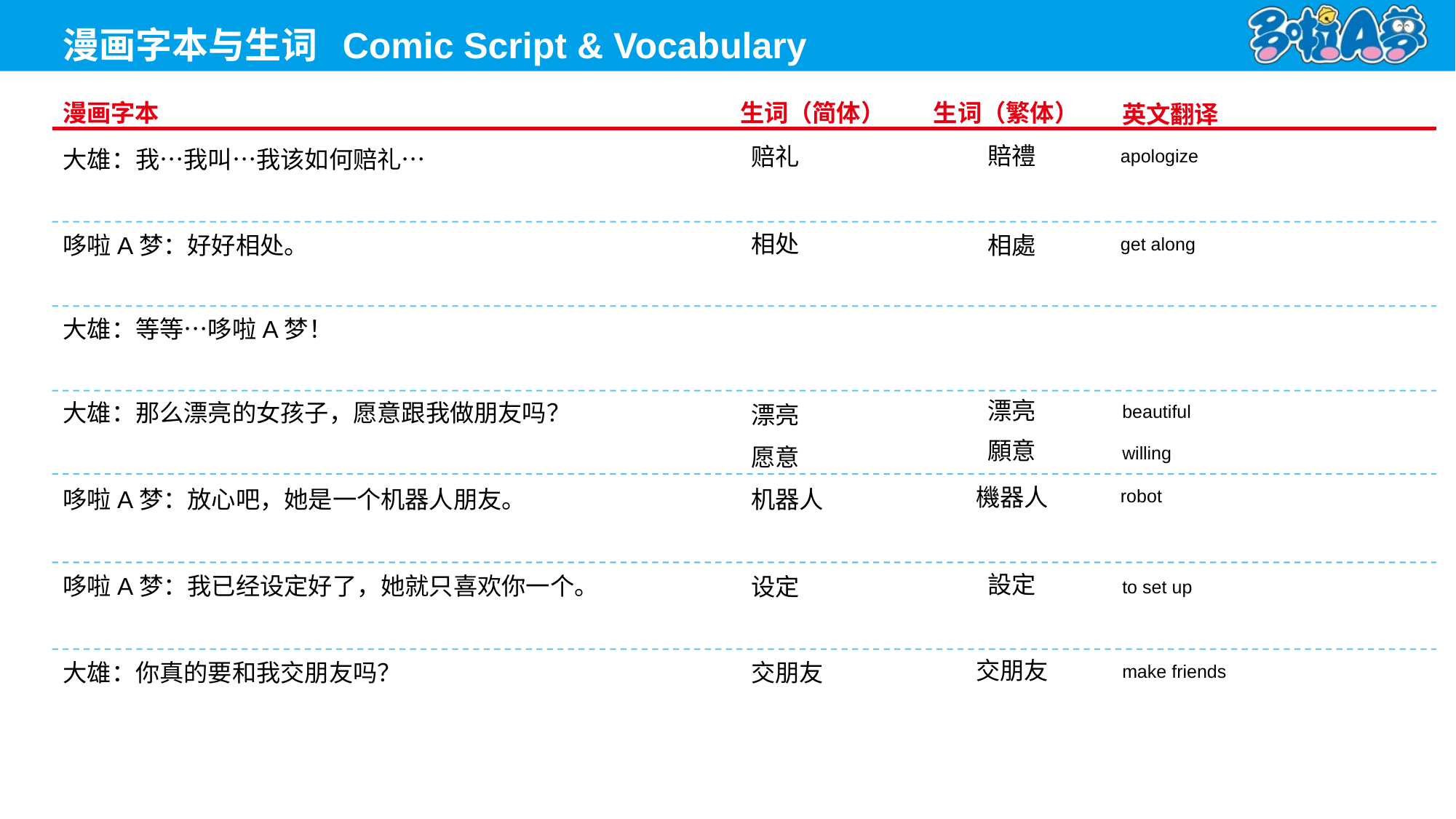

apologize
賠禮
赔礼
大雄：我…我叫…我该如何赔礼…

get along
相处
相處
哆啦A梦：好好相处。

大雄：等等…哆啦A梦！

漂亮
beautiful
漂亮
大雄：那么漂亮的女孩子，愿意跟我做朋友吗？
願意
willing
愿意
robot
機器人
机器人
哆啦A梦：放心吧，她是一个机器人朋友。

設定
to set up
设定
哆啦A梦：我已经设定好了，她就只喜欢你一个。

交朋友
make friends
交朋友
大雄：你真的要和我交朋友吗？